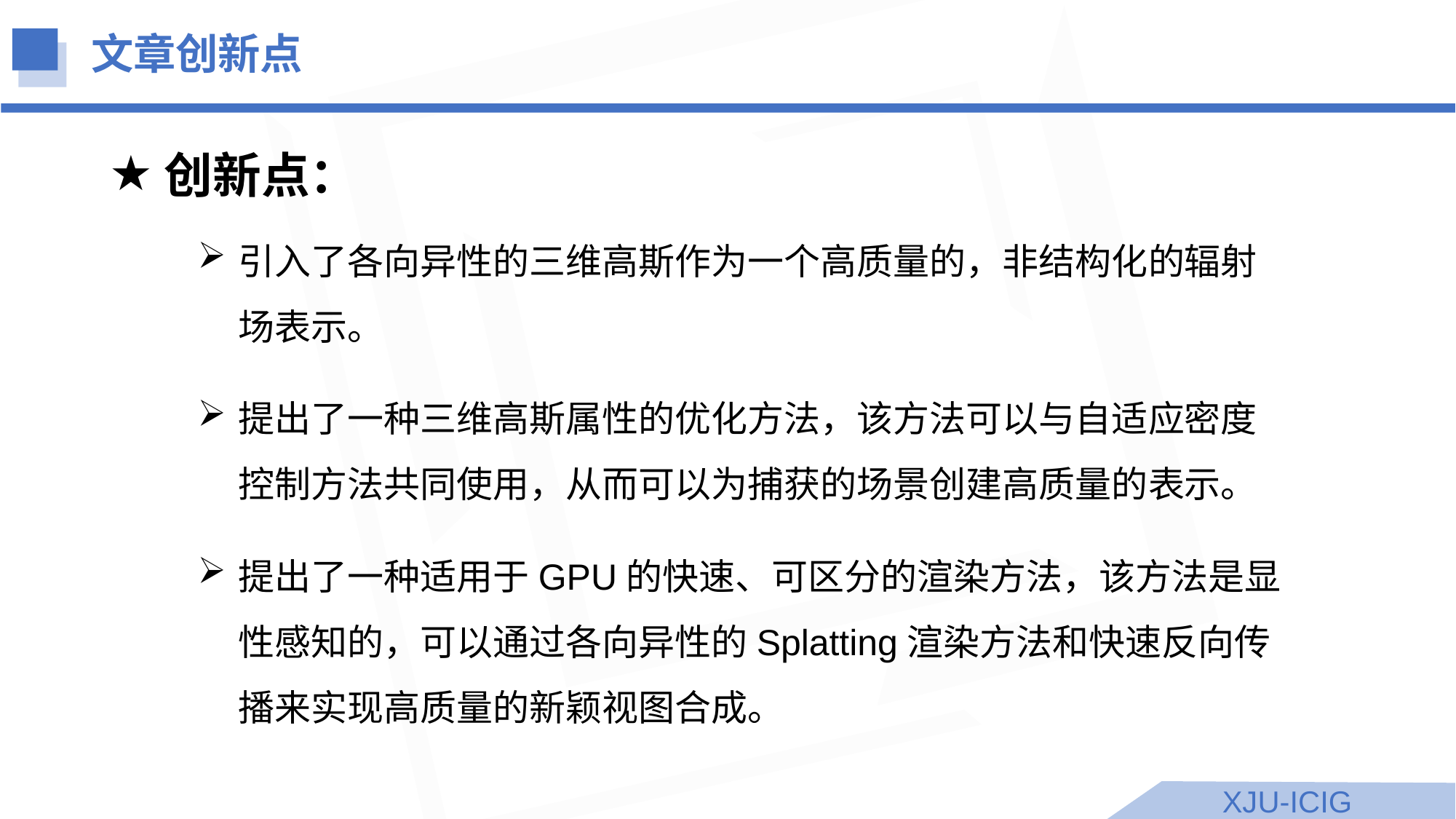

文章创新点

创新点：
引入了各向异性的三维高斯作为一个高质量的，非结构化的辐射场表示。
提出了一种三维高斯属性的优化方法，该方法可以与自适应密度控制方法共同使用，从而可以为捕获的场景创建高质量的表示。
提出了一种适用于GPU的快速、可区分的渲染方法，该方法是显性感知的，可以通过各向异性的Splatting渲染方法和快速反向传播来实现高质量的新颖视图合成。
XJU-ICIG